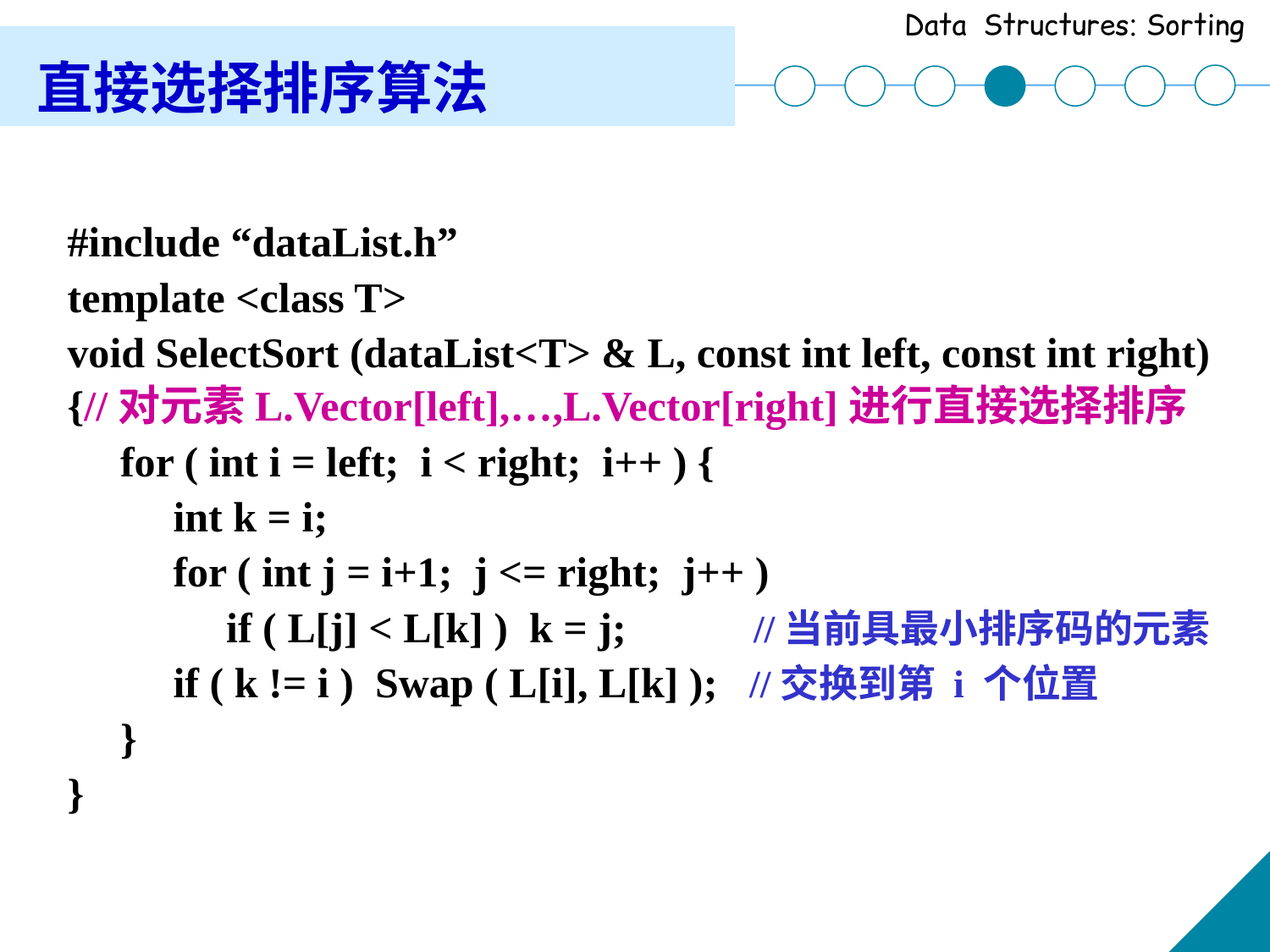

直接选择排序算法

#include “dataList.h”
template <class T>
void SelectSort (dataList<T> & L, const int left, const int right) {//对元素L.Vector[left],…,L.Vector[right]进行直接选择排序
     for ( int i = left;  i < right;  i++ ) {
          int k = i;
          for ( int j = i+1;  j <= right;  j++ )
               if ( L[j] < L[k] )  k = j;            //当前具最小排序码的元素
          if ( k != i )  Swap ( L[i], L[k] );   //交换到第 i 个位置
     }
}